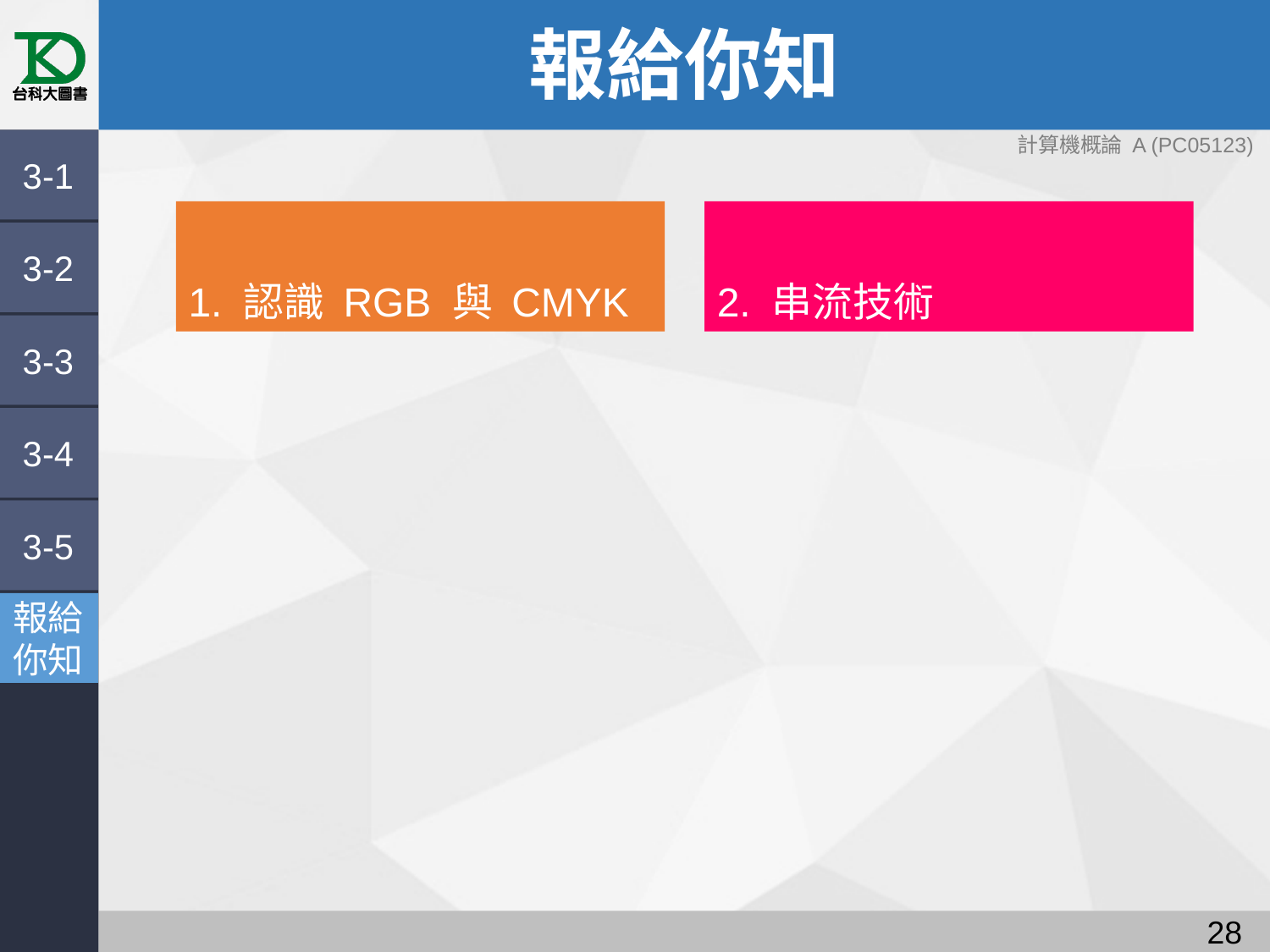

# 報給你知
3-1
1. 認識 RGB 與 CMYK
2. 串流技術
3-2
3-3
3-4
3-5
報給
你知
28